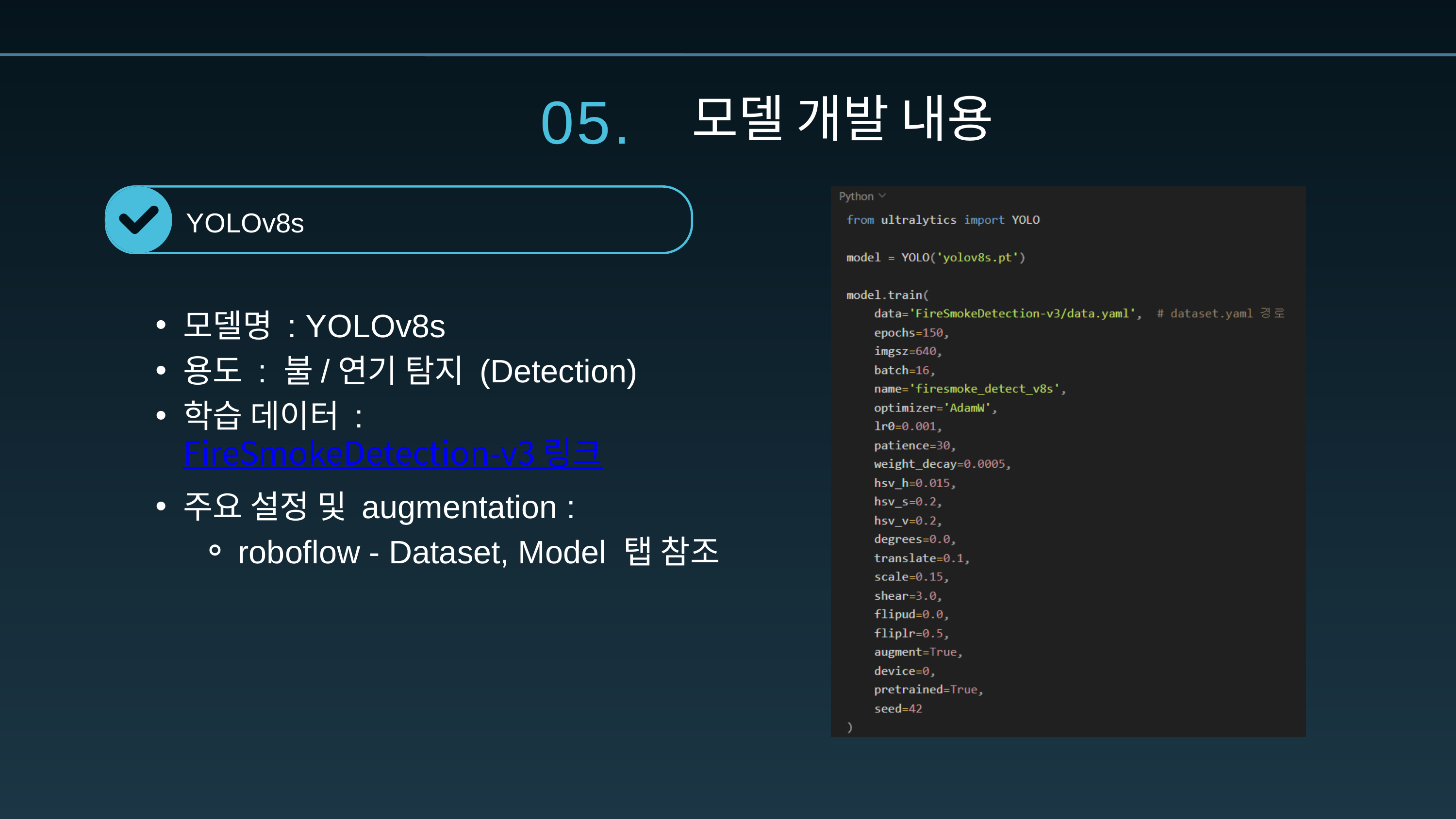

05.
모델 개발 내용

YOLOv8s
모델명 : YOLOv8s
용도 : 불/연기 탐지 (Detection)
학습 데이터 : FireSmokeDetection-v3 링크
주요 설정 및 augmentation :
roboflow - Dataset, Model 탭 참조